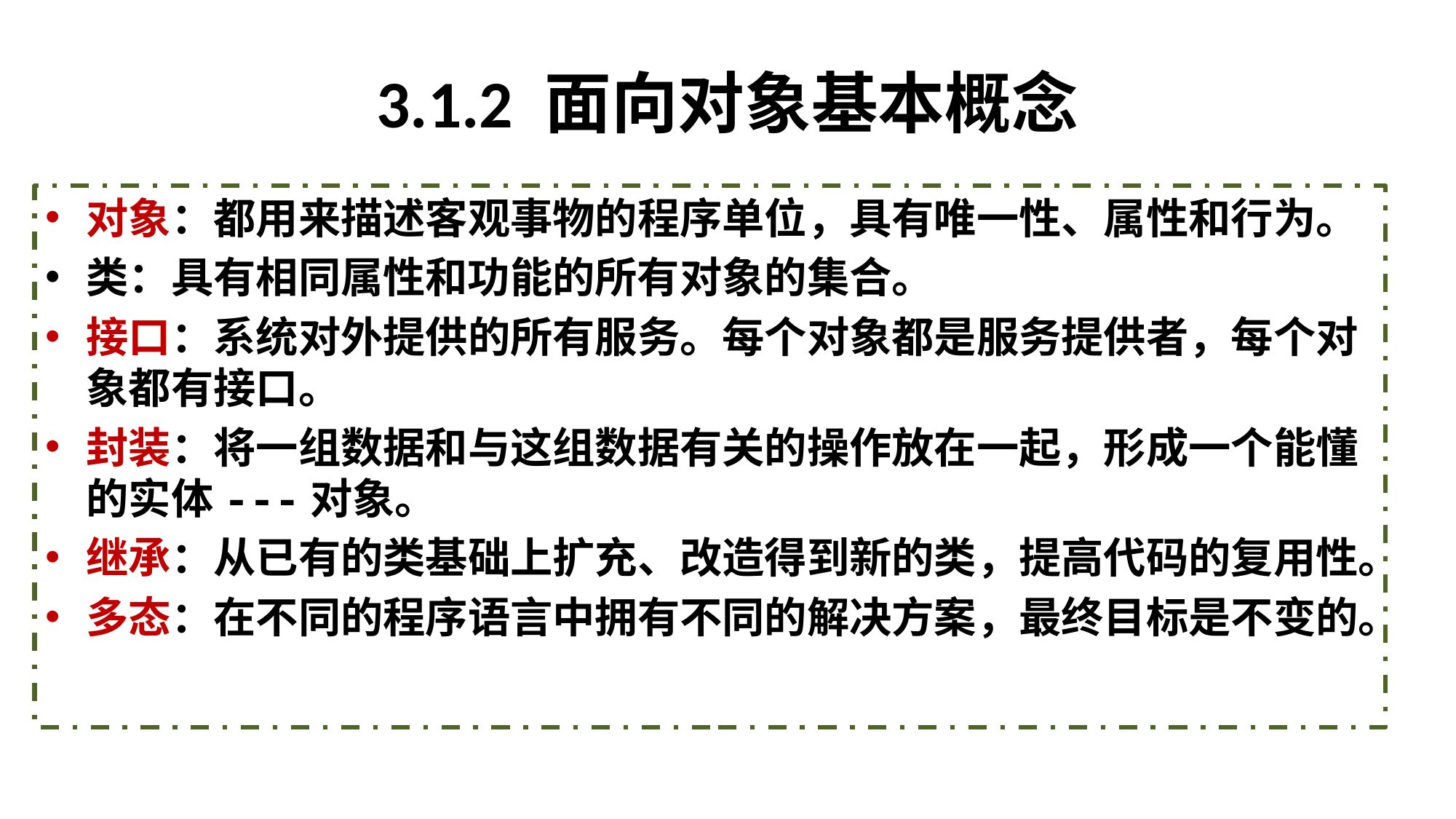

# 3.1.2 面向对象基本概念
对象：都用来描述客观事物的程序单位，具有唯一性、属性和行为。
类：具有相同属性和功能的所有对象的集合。
接口：系统对外提供的所有服务。每个对象都是服务提供者，每个对象都有接口。
封装：将一组数据和与这组数据有关的操作放在一起，形成一个能懂的实体---对象。
继承：从已有的类基础上扩充、改造得到新的类，提高代码的复用性。
多态：在不同的程序语言中拥有不同的解决方案，最终目标是不变的。